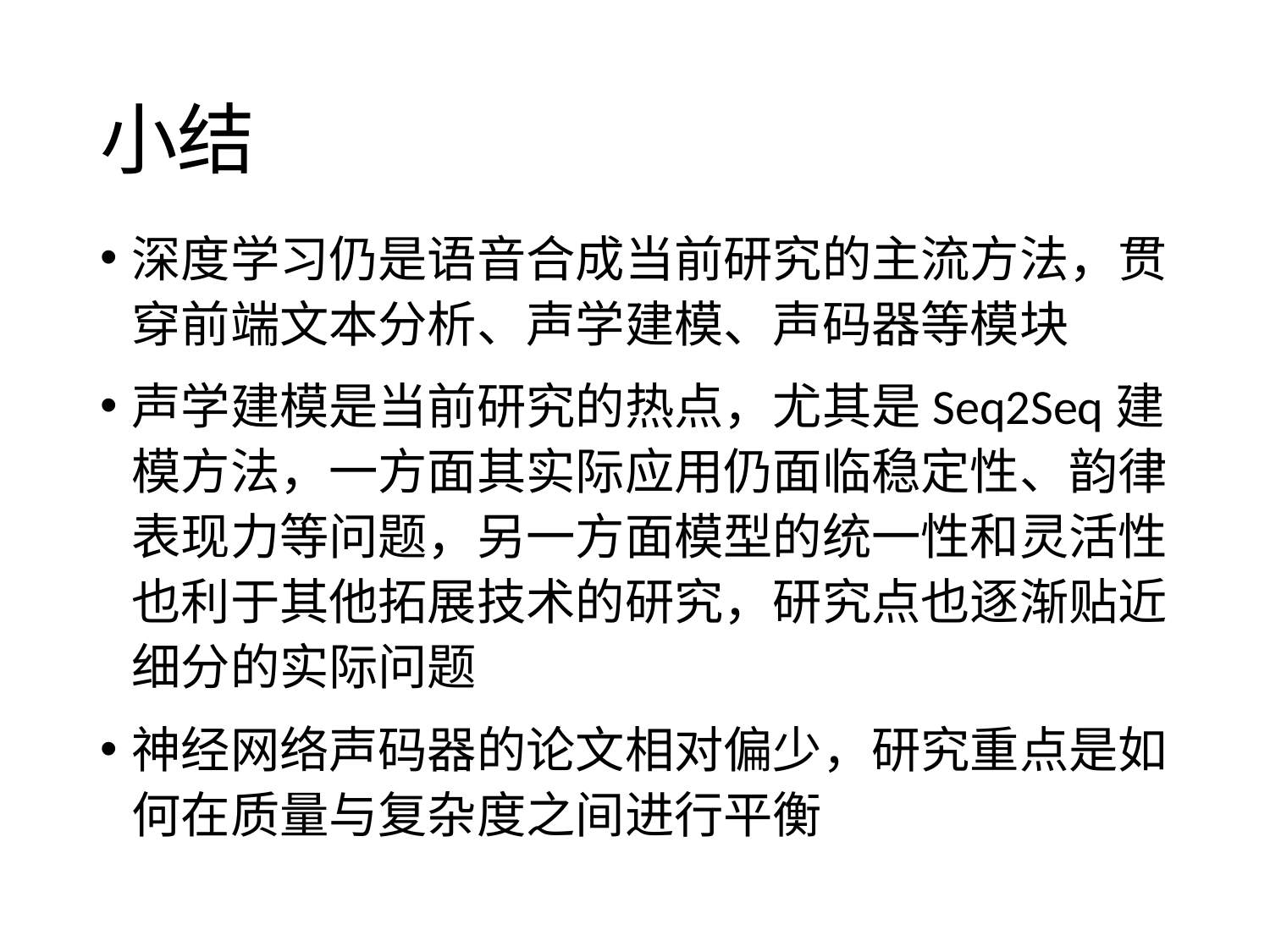

# 小结
深度学习仍是语音合成当前研究的主流方法，贯穿前端文本分析、声学建模、声码器等模块
声学建模是当前研究的热点，尤其是Seq2Seq建模方法，一方面其实际应用仍面临稳定性、韵律表现力等问题，另一方面模型的统一性和灵活性也利于其他拓展技术的研究，研究点也逐渐贴近细分的实际问题
神经网络声码器的论文相对偏少，研究重点是如何在质量与复杂度之间进行平衡